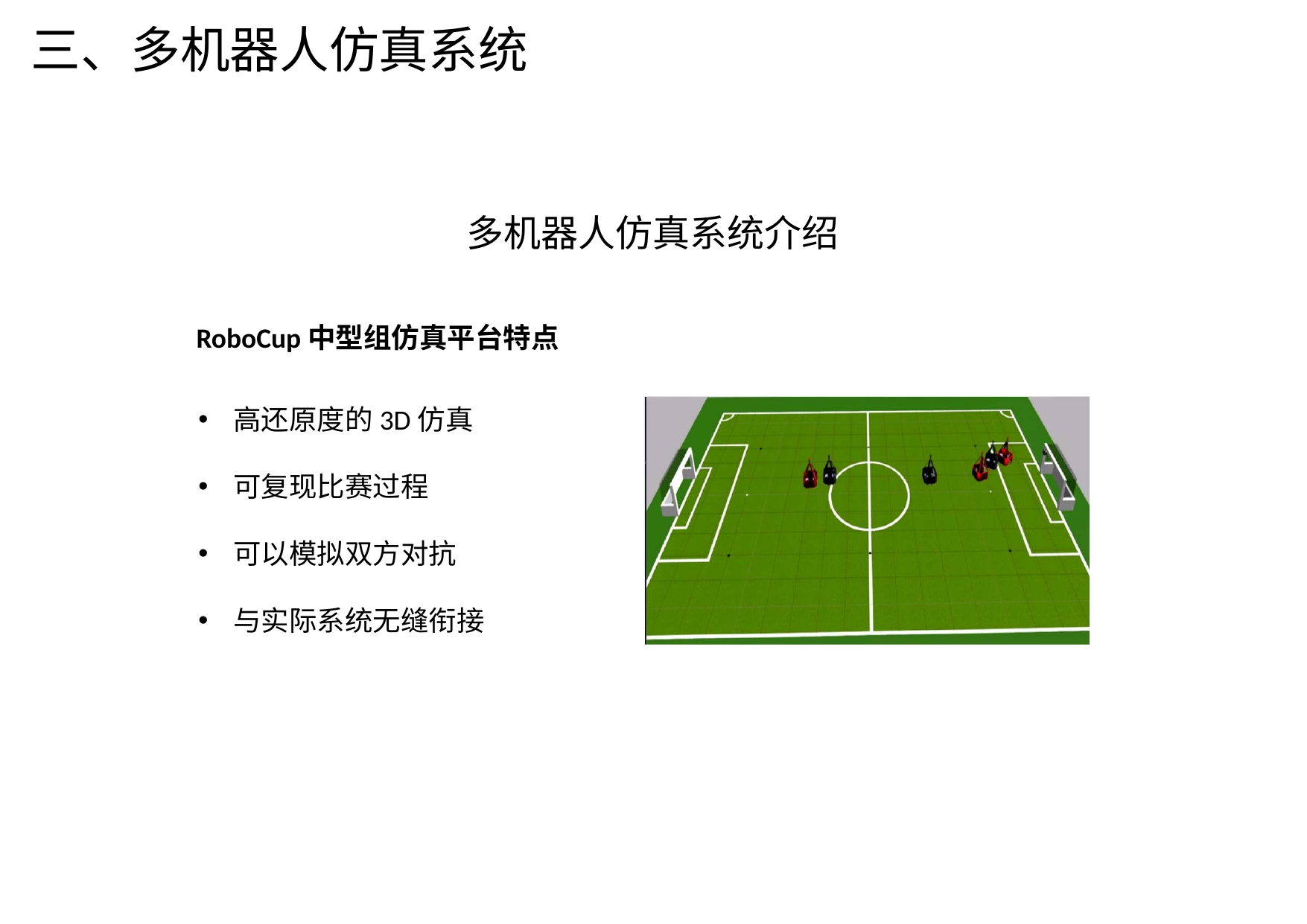

三、多机器人仿真系统
多机器人仿真系统介绍
RoboCup中型组仿真平台特点
高还原度的3D仿真

可复现比赛过程

可以模拟双方对抗

与实际系统无缝衔接